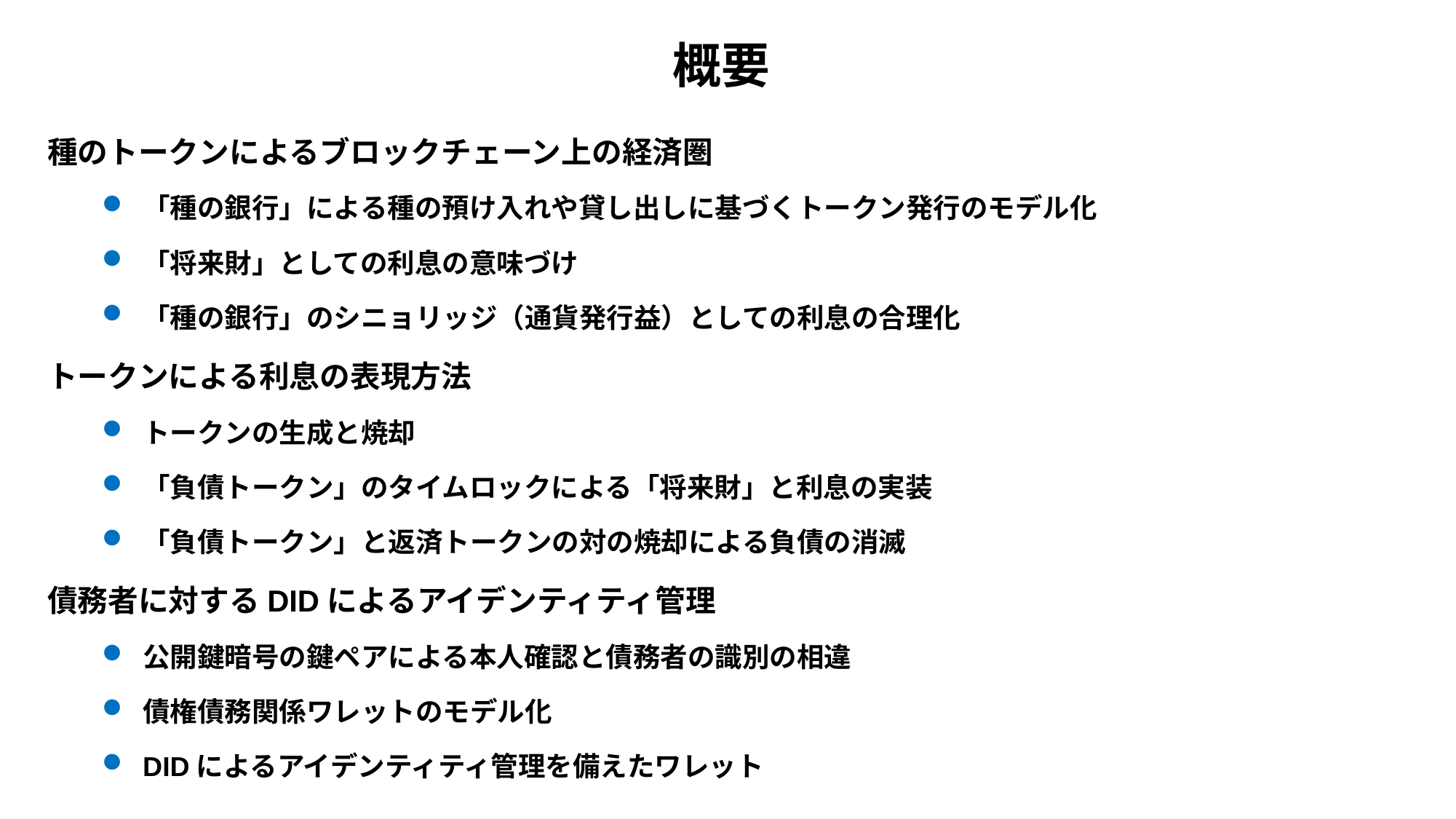

# 概要
種のトークンによるブロックチェーン上の経済圏
「種の銀行」による種の預け入れや貸し出しに基づくトークン発行のモデル化
「将来財」としての利息の意味づけ
「種の銀行」のシニョリッジ（通貨発行益）としての利息の合理化
トークンによる利息の表現方法
トークンの生成と焼却
「負債トークン」のタイムロックによる「将来財」と利息の実装
「負債トークン」と返済トークンの対の焼却による負債の消滅
債務者に対するDIDによるアイデンティティ管理
公開鍵暗号の鍵ペアによる本人確認と債務者の識別の相違
債権債務関係ワレットのモデル化
DIDによるアイデンティティ管理を備えたワレット